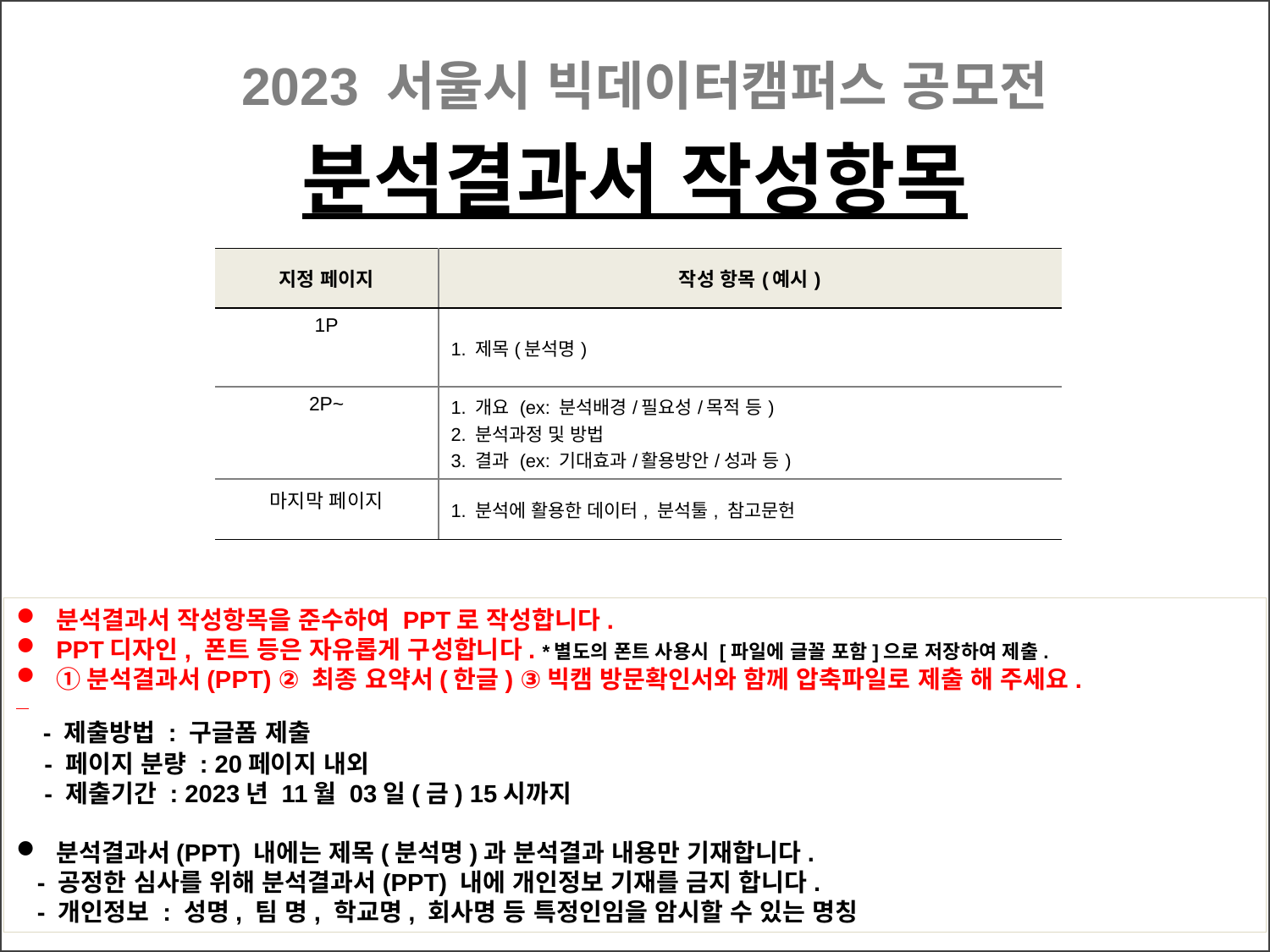

2023 서울시 빅데이터캠퍼스 공모전
# 분석결과서 작성항목
| 지정 페이지 | 작성 항목(예시) |
| --- | --- |
| 1P | 1. 제목(분석명) |
| 2P~ | 1. 개요 (ex: 분석배경/필요성/목적 등) 2. 분석과정 및 방법 3. 결과 (ex: 기대효과/활용방안/성과 등) |
| 마지막 페이지 | 1. 분석에 활용한 데이터, 분석툴, 참고문헌 |
분석결과서 작성항목을 준수하여 PPT로 작성합니다.
PPT디자인, 폰트 등은 자유롭게 구성합니다. *별도의 폰트 사용시 [파일에 글꼴 포함]으로 저장하여 제출.
①분석결과서(PPT) ② 최종 요약서(한글) ③빅캠 방문확인서와 함께 압축파일로 제출 해 주세요.

   - 제출방법 : 구글폼 제출
    - 페이지 분량 : 20페이지 내외
    - 제출기간 : 2023년 11월 03일(금) 15시까지

분석결과서(PPT) 내에는 제목(분석명)과 분석결과 내용만 기재합니다.
   - 공정한 심사를 위해 분석결과서(PPT) 내에 개인정보 기재를 금지 합니다.
   - 개인정보 : 성명, 팀 명, 학교명, 회사명 등 특정인임을 암시할 수 있는 명칭